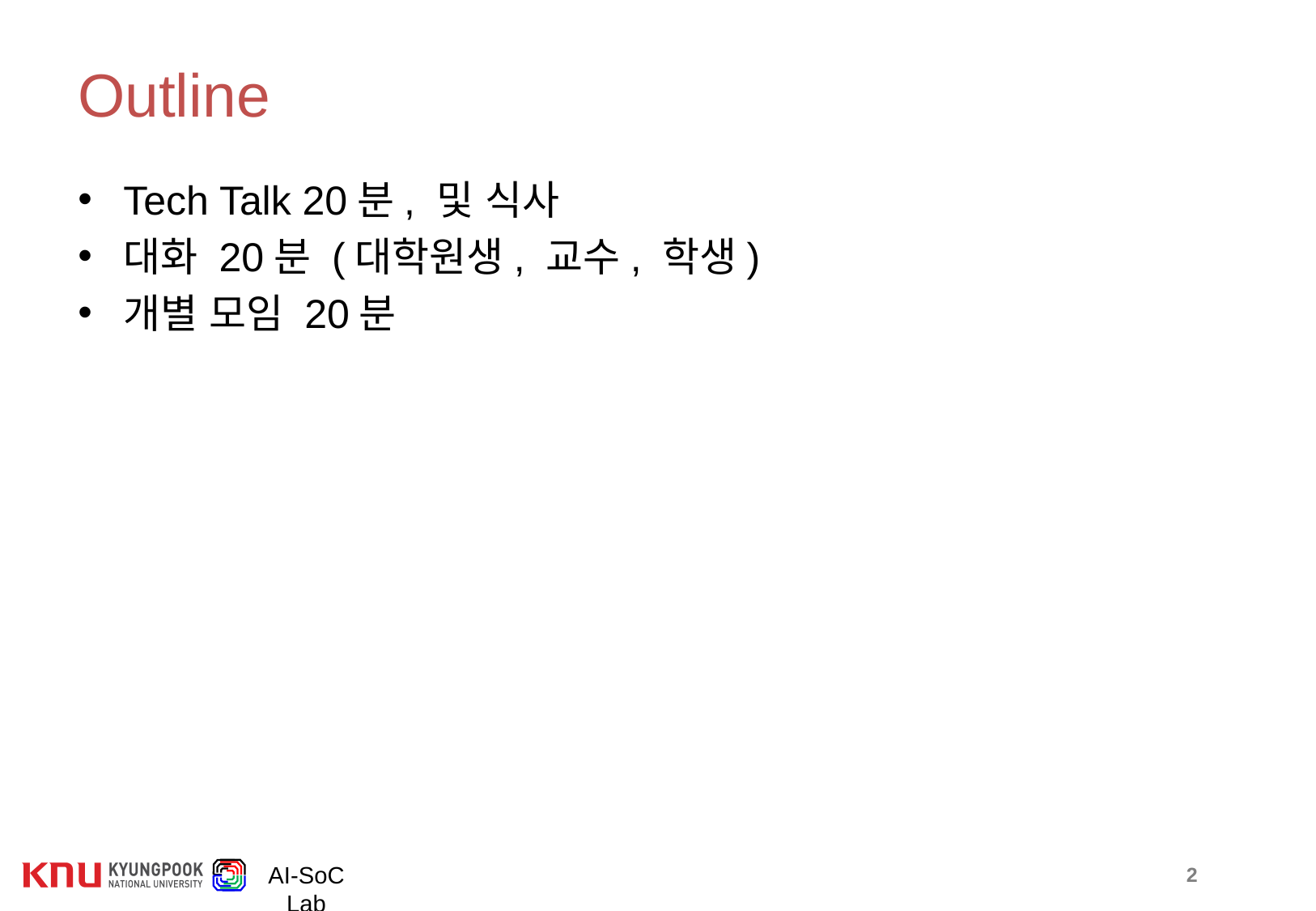

# Outline
Tech Talk 20분, 및 식사
대화 20분 (대학원생, 교수, 학생)
개별 모임 20분